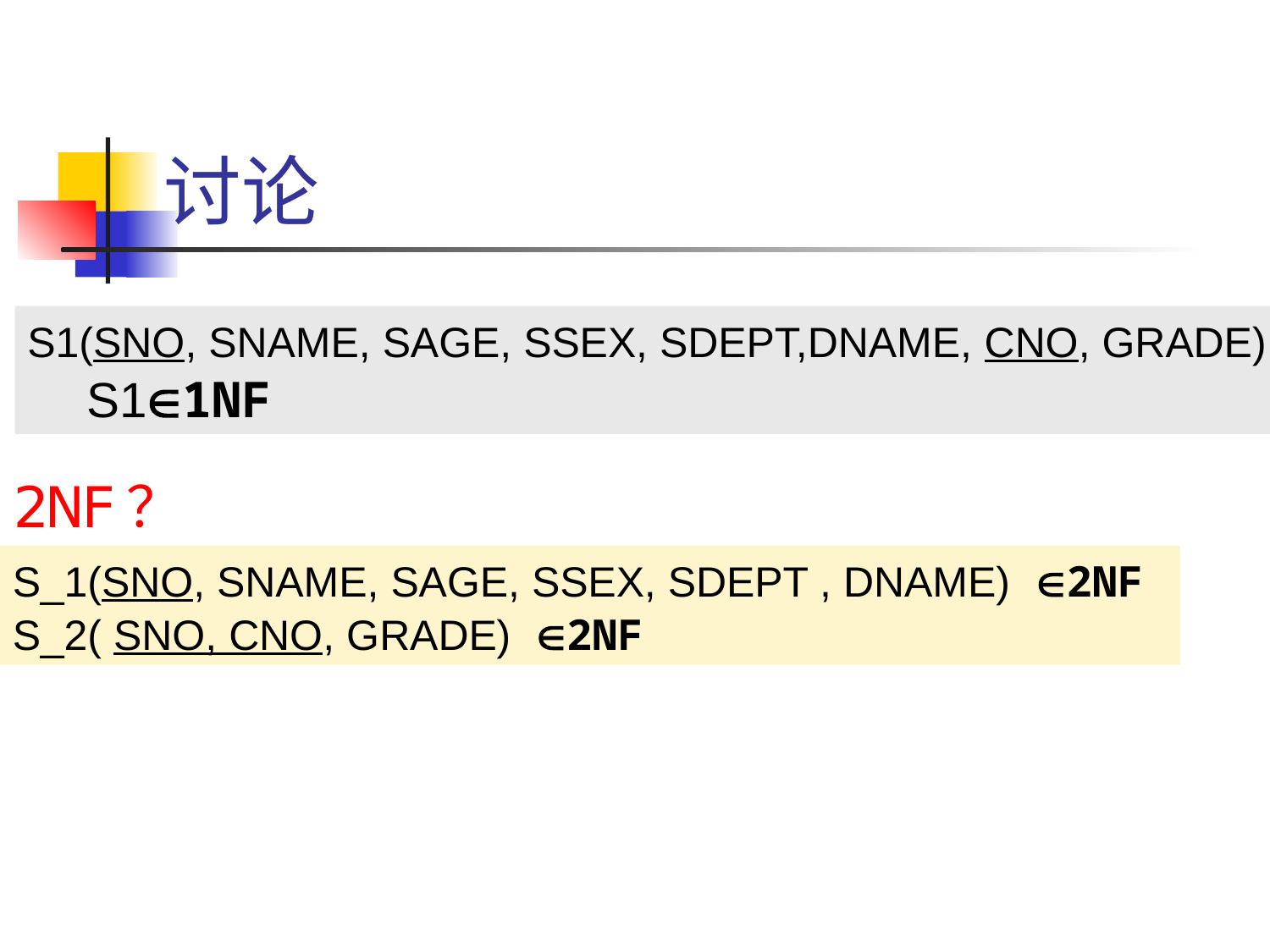

讨论
S1(SNO, SNAME, SAGE, SSEX, SDEPT,DNAME, CNO, GRADE)      S1∈1NF
2NF？
S_1(SNO, SNAME, SAGE, SSEX, SDEPT , DNAME) ∈2NF
S_2( SNO, CNO, GRADE) ∈2NF